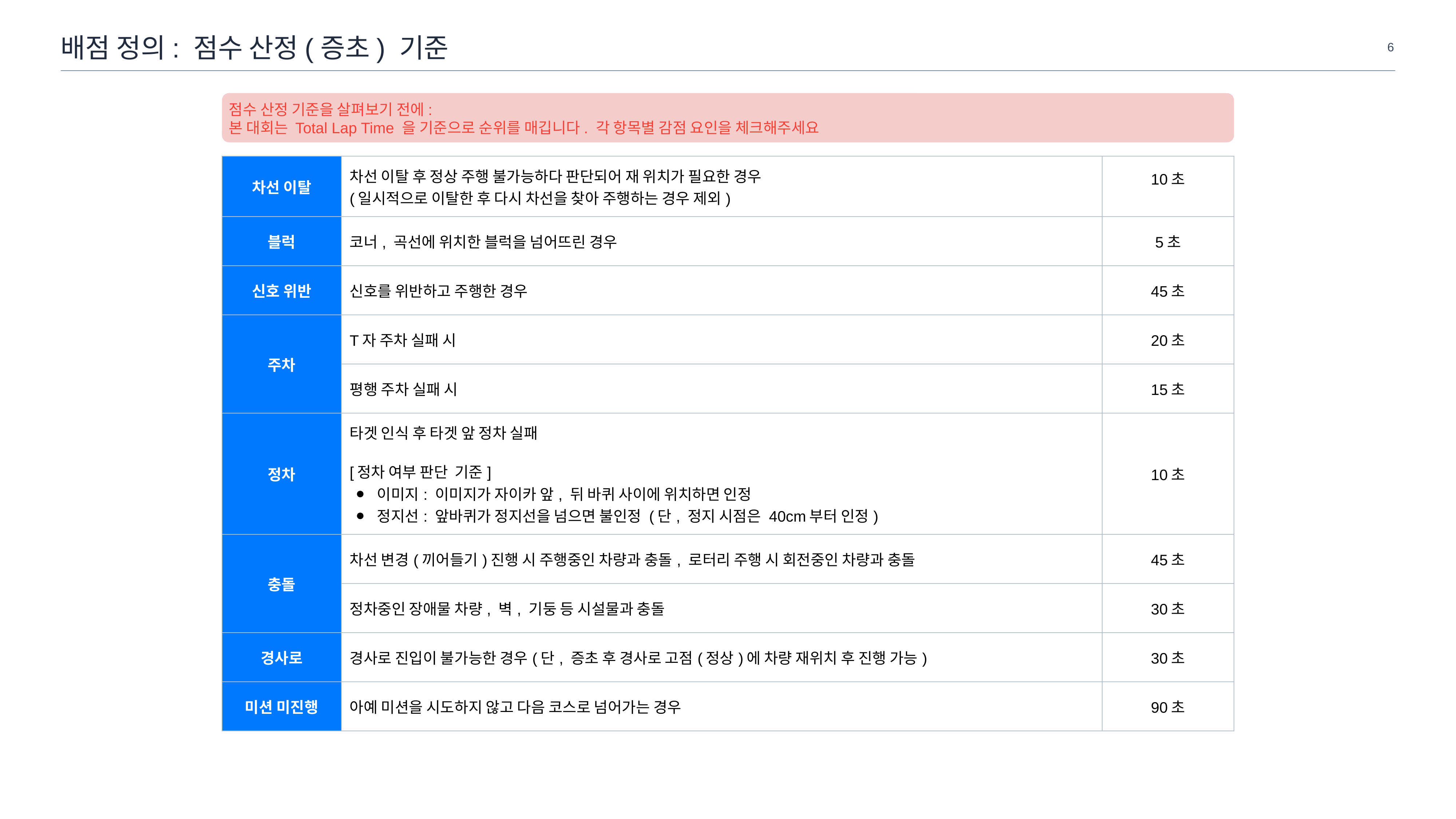

배점 정의: 점수 산정(증초) 기준
6
점수 산정 기준을 살펴보기 전에:
본 대회는 Total Lap Time 을 기준으로 순위를 매깁니다. 각 항목별 감점 요인을 체크해주세요
| 차선 이탈 | 차선 이탈 후 정상 주행 불가능하다 판단되어 재 위치가 필요한 경우 (일시적으로 이탈한 후 다시 차선을 찾아 주행하는 경우 제외) | 10초 |
| --- | --- | --- |
| 블럭 | 코너, 곡선에 위치한 블럭을 넘어뜨린 경우 | 5초 |
| 신호 위반 | 신호를 위반하고 주행한 경우 | 45초 |
| 주차 | T자 주차 실패 시 | 20초 |
|  | 평행 주차 실패 시 | 15초 |
| 정차 | 타겟 인식 후 타겟 앞 정차 실패 [정차 여부 판단 기준] 이미지: 이미지가 자이카 앞, 뒤 바퀴 사이에 위치하면 인정 정지선: 앞바퀴가 정지선을 넘으면 불인정 (단, 정지 시점은 40cm부터 인정) | 10초 |
| 충돌 | 차선 변경(끼어들기)진행 시 주행중인 차량과 충돌, 로터리 주행 시 회전중인 차량과 충돌 | 45초 |
|  | 정차중인 장애물 차량, 벽, 기둥 등 시설물과 충돌 | 30초 |
| 경사로 | 경사로 진입이 불가능한 경우(단, 증초 후 경사로 고점(정상)에 차량 재위치 후 진행 가능) | 30초 |
| 미션 미진행 | 아예 미션을 시도하지 않고 다음 코스로 넘어가는 경우 | 90초 |